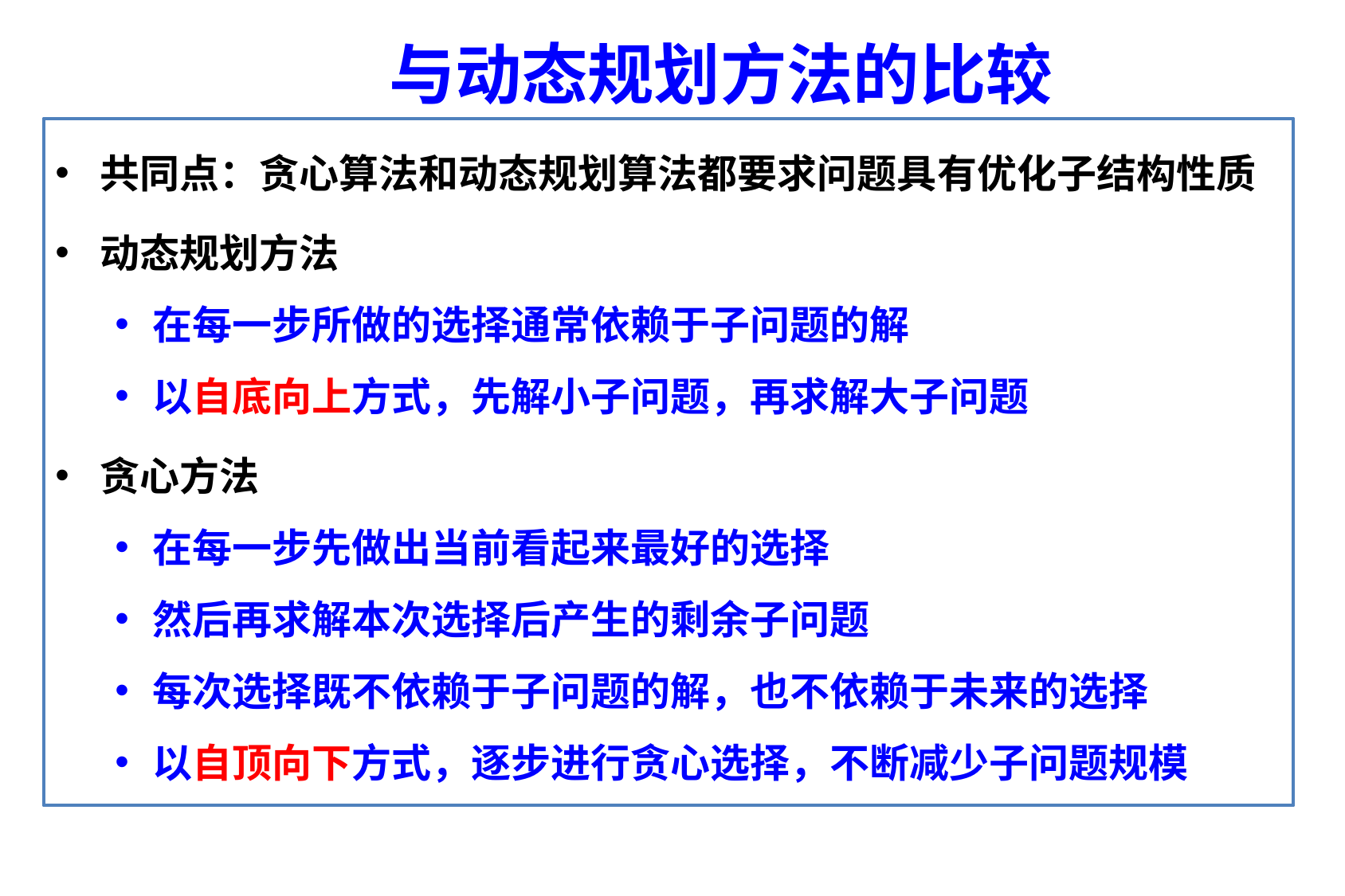

# 与动态规划方法的比较
共同点：贪心算法和动态规划算法都要求问题具有优化子结构性质
动态规划方法
在每一步所做的选择通常依赖于子问题的解
以自底向上方式，先解小子问题，再求解大子问题
贪心方法
在每一步先做出当前看起来最好的选择
然后再求解本次选择后产生的剩余子问题
每次选择既不依赖于子问题的解，也不依赖于未来的选择
以自顶向下方式，逐步进行贪心选择，不断减少子问题规模